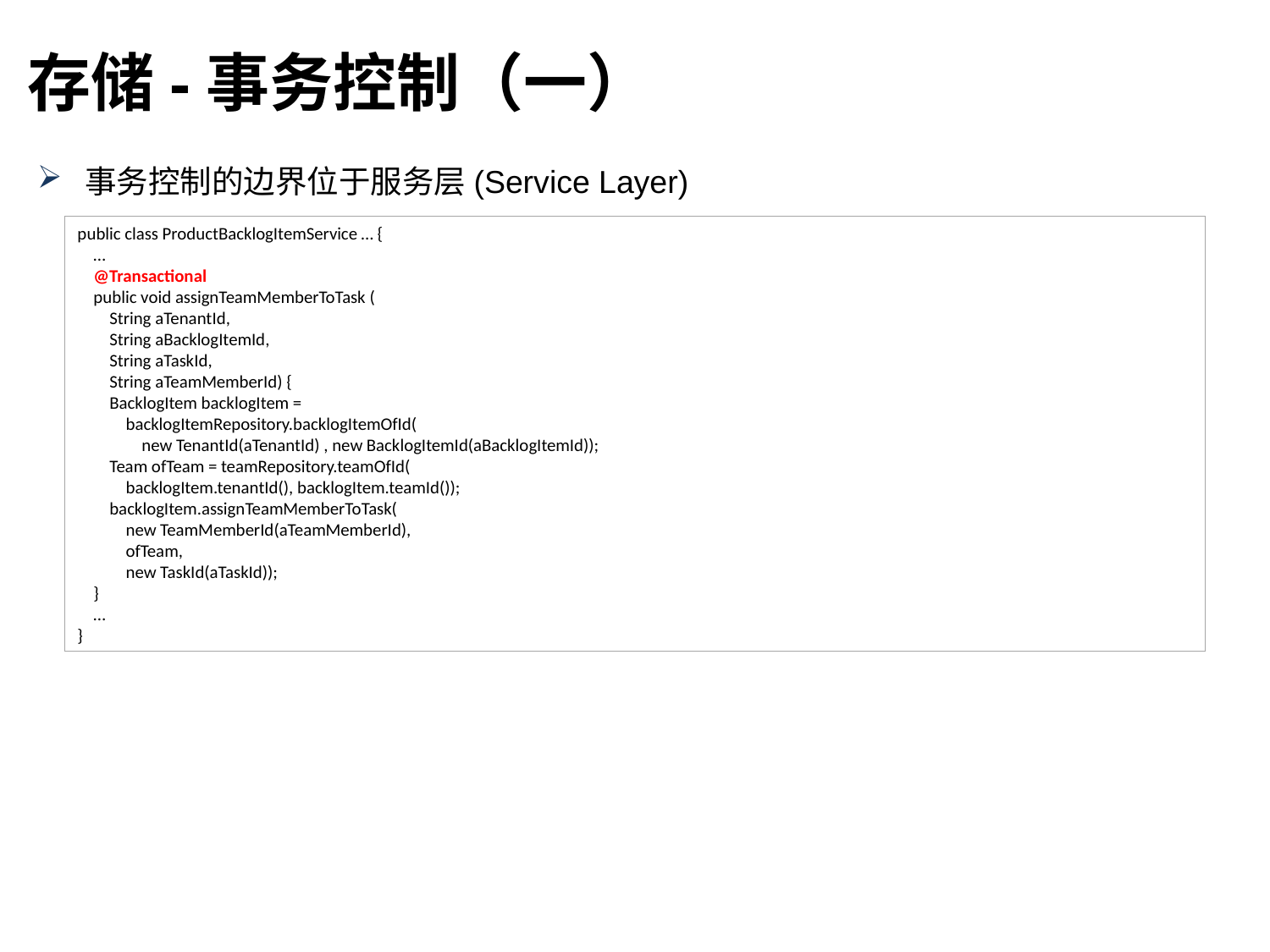

存储-事务控制（一）
事务控制的边界位于服务层(Service Layer)

public class ProductBacklogItemService … {
    …
    @Transactional
    public void assignTeamMemberToTask (
        String aTenantId,
        String aBacklogItemId,
        String aTaskId,
        String aTeamMemberId) {
        BacklogItem backlogItem =
            backlogItemRepository.backlogItemOfId(
                new TenantId(aTenantId) , new BacklogItemId(aBacklogItemId));
        Team ofTeam = teamRepository.teamOfId(
            backlogItem.tenantId(), backlogItem.teamId());
        backlogItem.assignTeamMemberToTask(
            new TeamMemberId(aTeamMemberId),
            ofTeam,
            new TaskId(aTaskId));
    }
    …
}